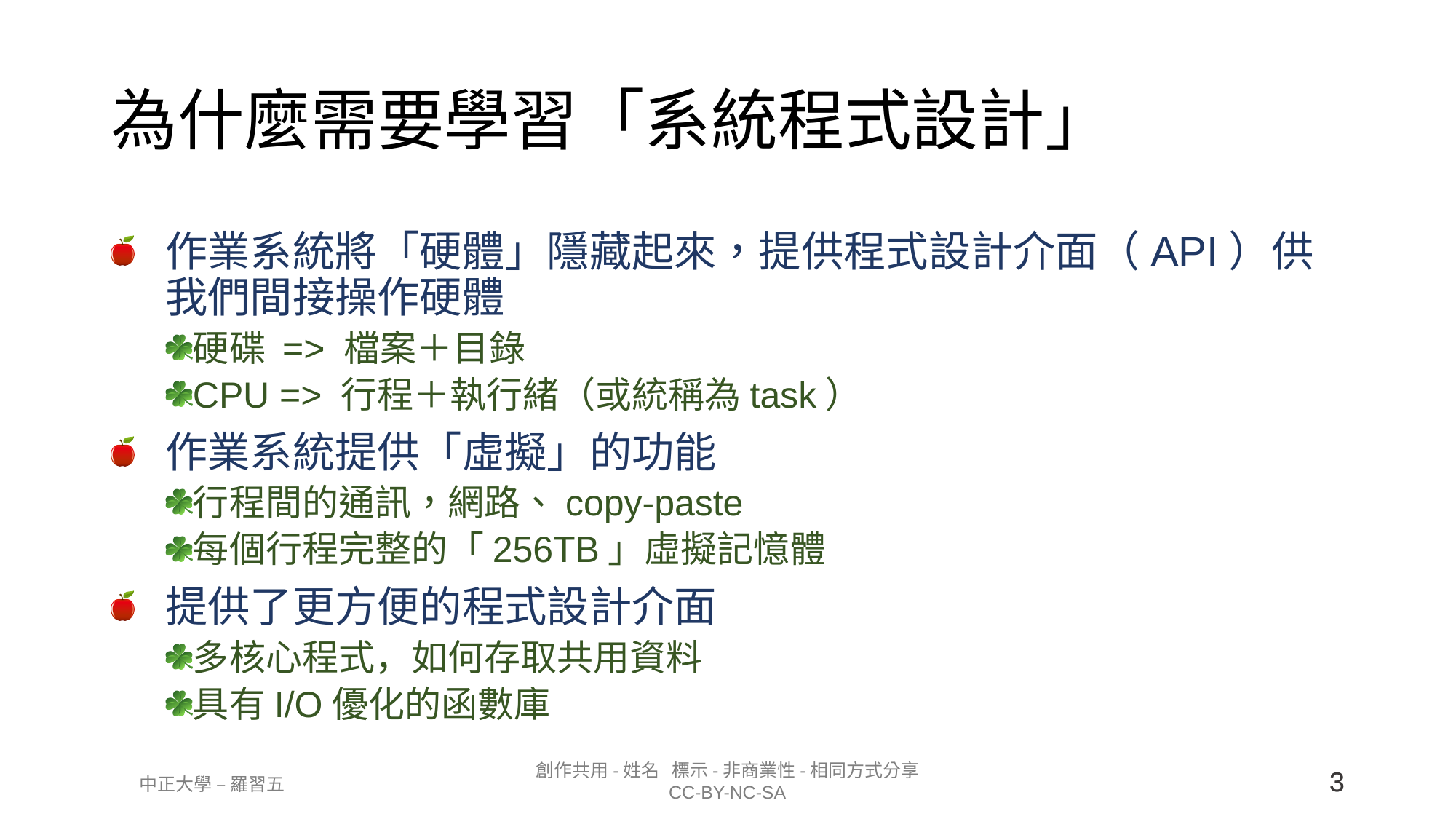

# 為什麼需要學習「系統程式設計」
作業系統將「硬體」隱藏起來，提供程式設計介面（API）供我們間接操作硬體
硬碟 => 檔案＋目錄
CPU => 行程＋執行緒（或統稱為task）
作業系統提供「虛擬」的功能
行程間的通訊，網路、copy-paste
每個行程完整的「256TB」虛擬記憶體
提供了更方便的程式設計介面
多核心程式，如何存取共用資料
具有I/O優化的函數庫